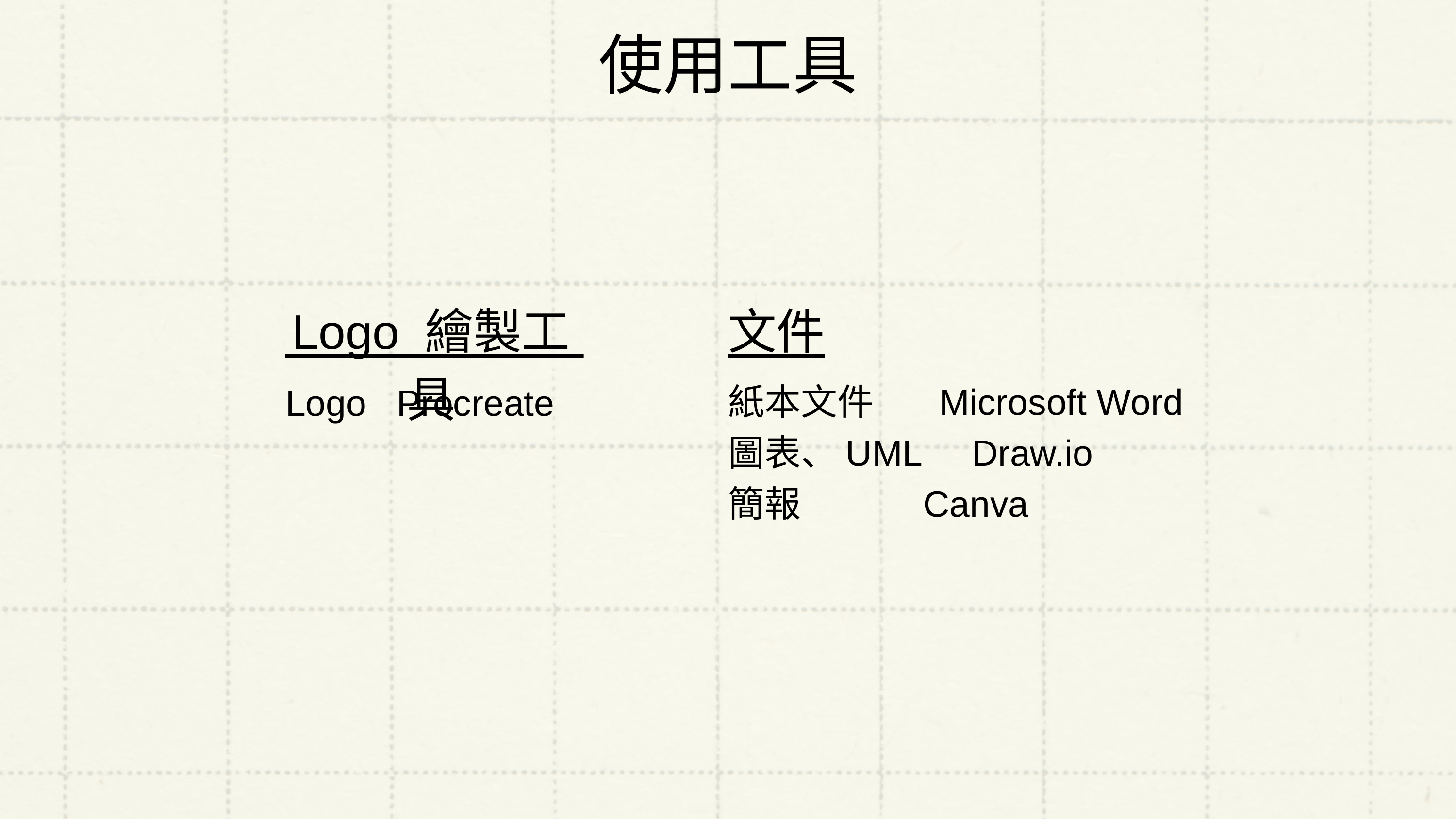

使用工具
Logo 繪製工具

Logo   Procreate
文件

紙本文件       Microsoft Word
圖表、UML     Draw.io
簡報              Canva